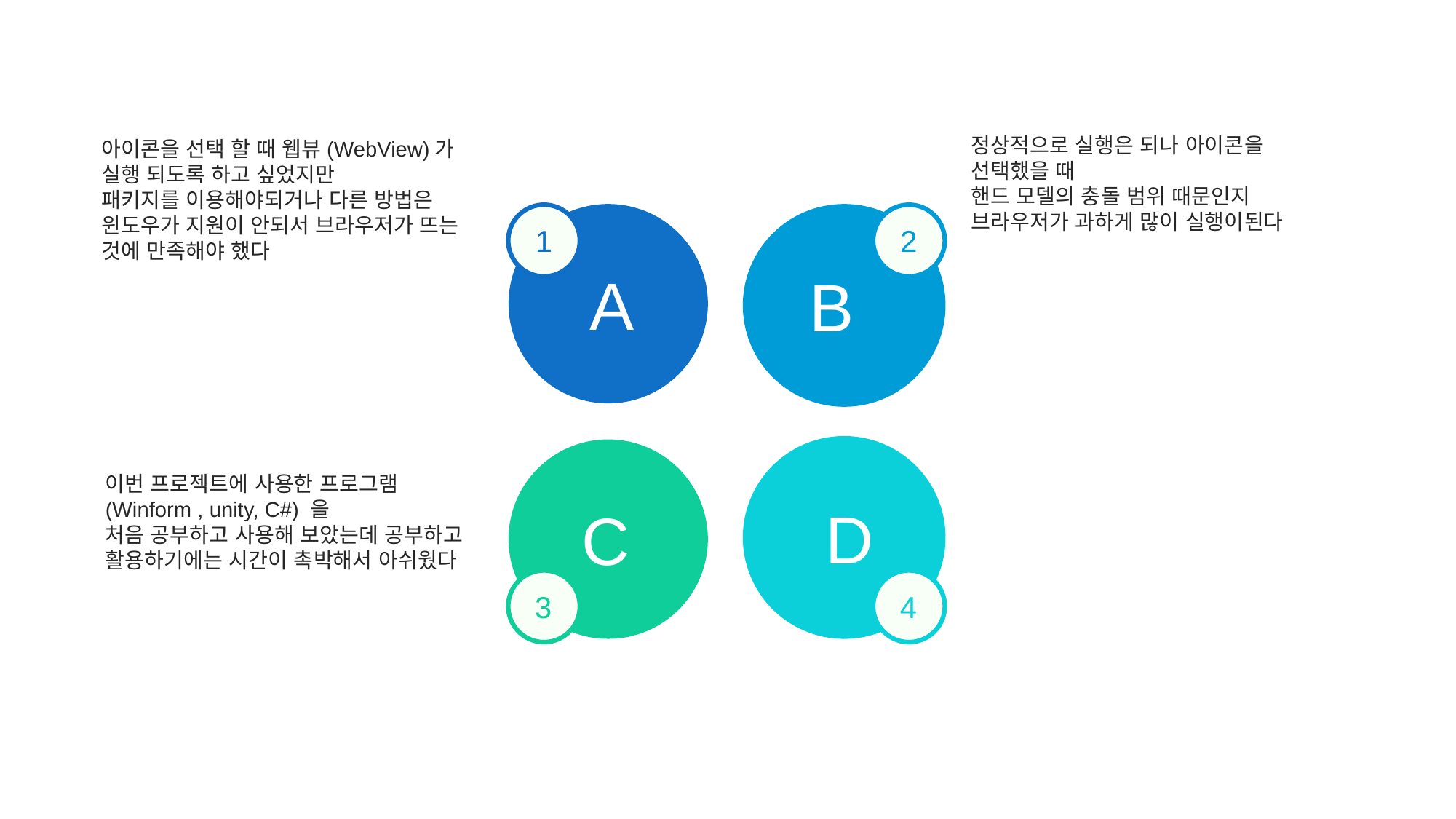

정상적으로 실행은 되나 아이콘을 선택했을 때
핸드 모델의 충돌 범위 때문인지 브라우저가 과하게 많이 실행이된다
아이콘을 선택 할 때 웹뷰(WebView)가 실행 되도록 하고 싶었지만
패키지를 이용해야되거나 다른 방법은 윈도우가 지원이 안되서 브라우저가 뜨는 것에 만족해야 했다

1
2
A
B

이번 프로젝트에 사용한 프로그램
(Winform , unity, C#) 을
처음 공부하고 사용해 보았는데 공부하고 활용하기에는 시간이 촉박해서 아쉬웠다
D
C

3
4